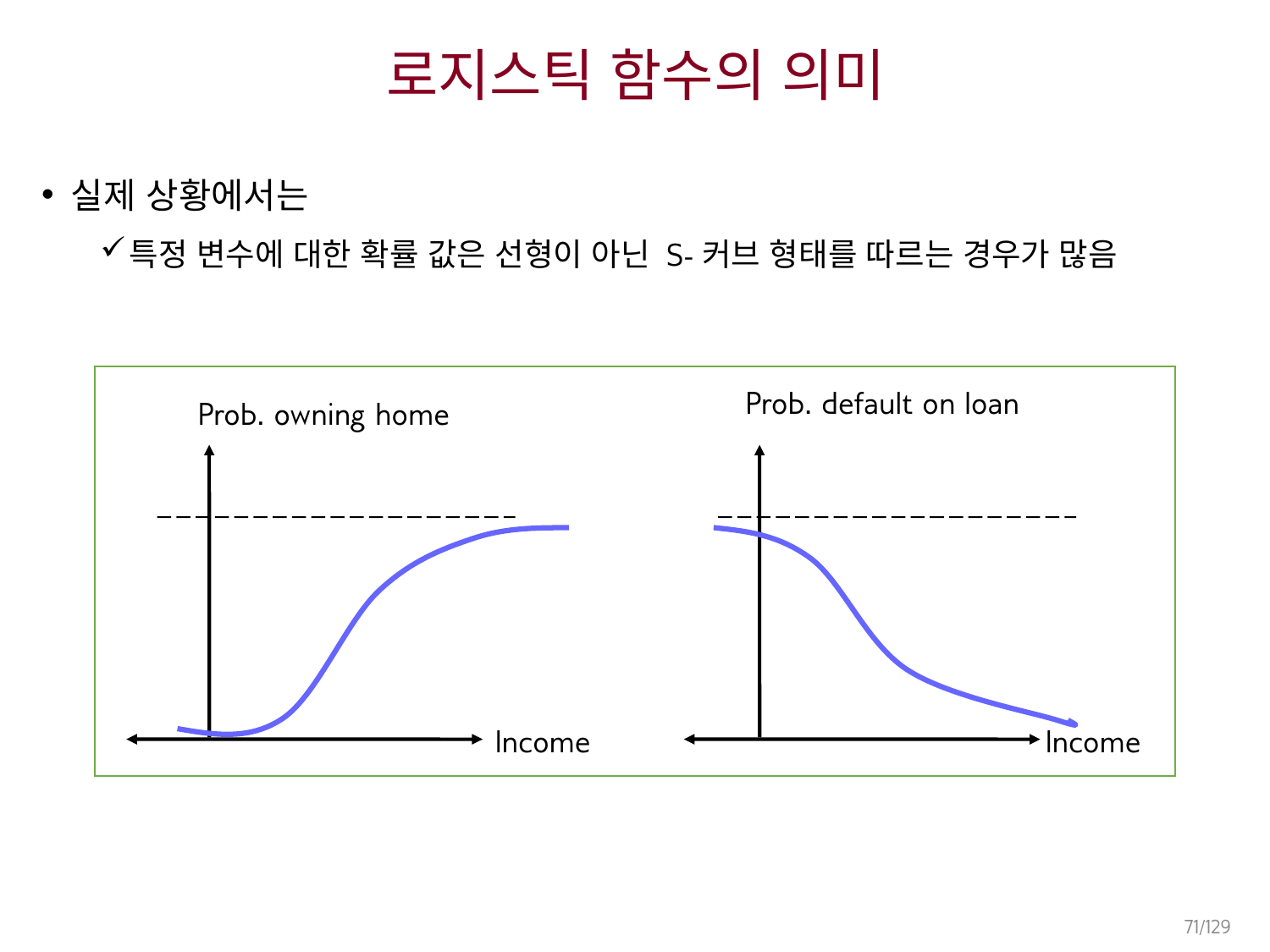

# 로지스틱 함수의 의미
실제 상황에서는
특정 변수에 대한 확률 값은 선형이 아닌 S-커브 형태를 따르는 경우가 많음

Prob. default on loan
Prob. owning home

Income
Income

71/129